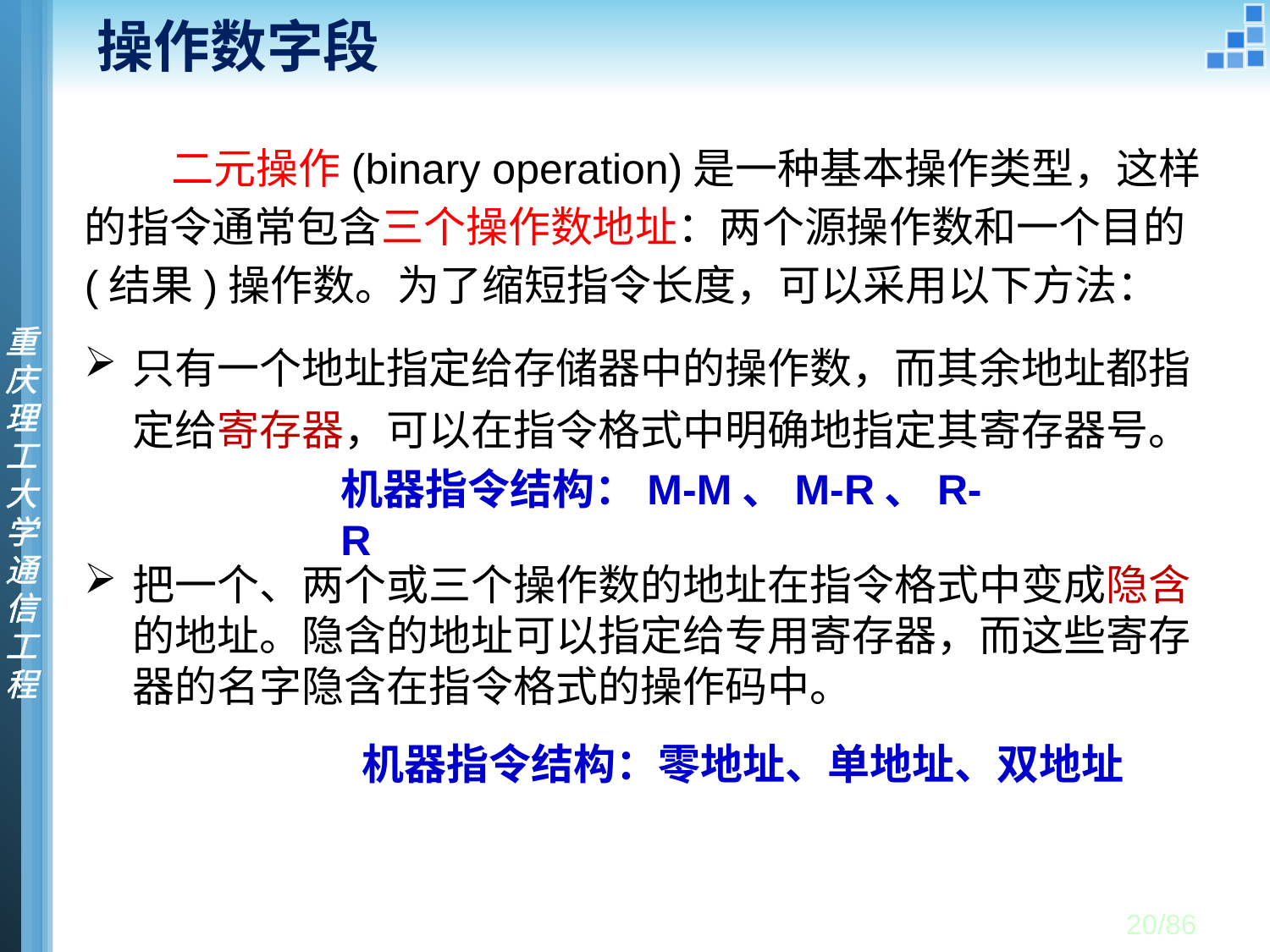

# 操作数字段
二元操作(binary operation)是一种基本操作类型，这样的指令通常包含三个操作数地址：两个源操作数和一个目的(结果)操作数。为了缩短指令长度，可以采用以下方法：
只有一个地址指定给存储器中的操作数，而其余地址都指定给寄存器，可以在指令格式中明确地指定其寄存器号。

把一个、两个或三个操作数的地址在指令格式中变成隐含的地址。隐含的地址可以指定给专用寄存器，而这些寄存器的名字隐含在指令格式的操作码中。
机器指令结构：M-M、M-R、R-R
机器指令结构：零地址、单地址、双地址
20/86